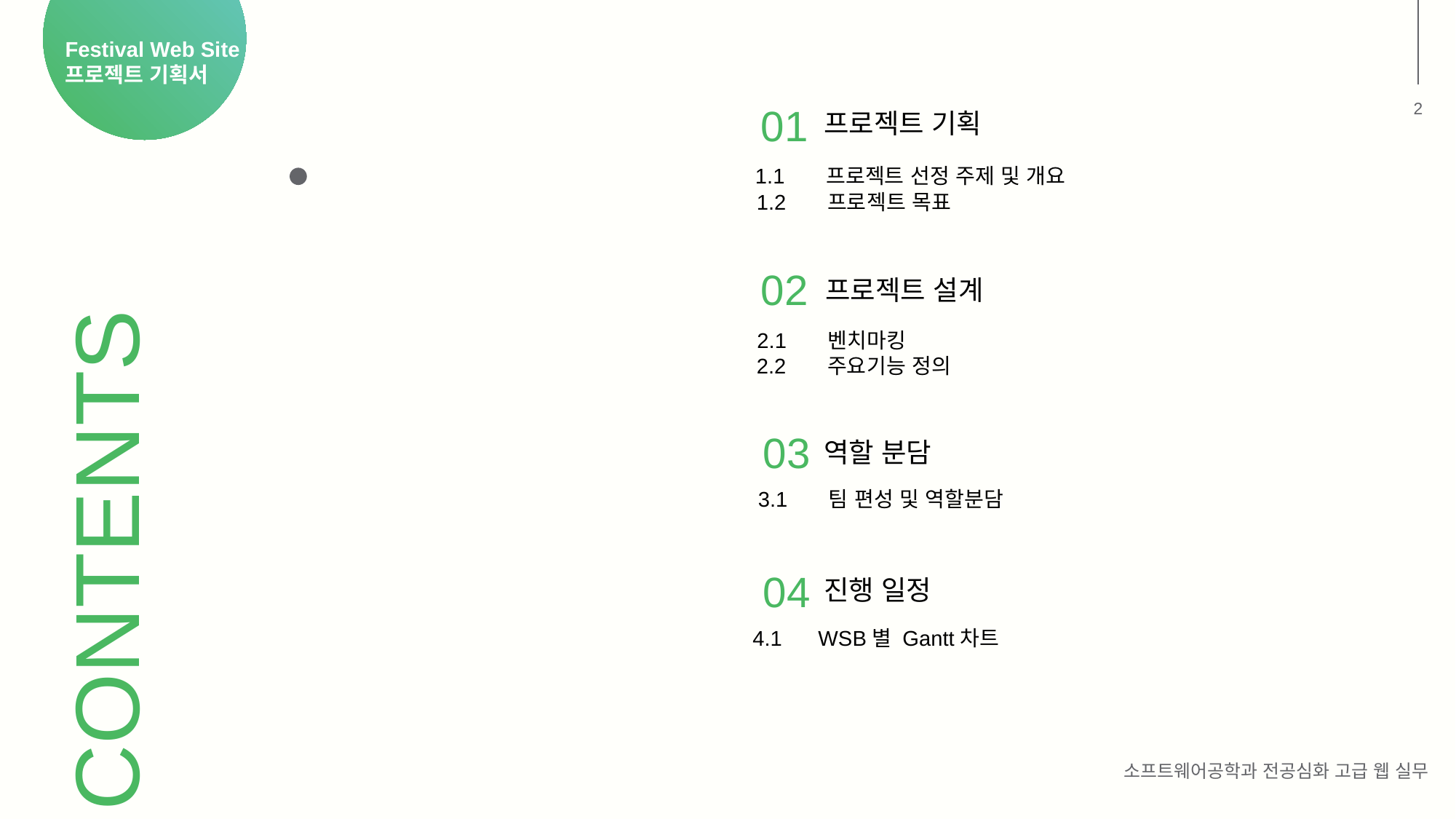

Festival Web Site
프로젝트 기획서
2
01
프로젝트 기획
1.1      프로젝트 선정 주제 및 개요
1.2      프로젝트 목표

02
프로젝트 설계
2.1      벤치마킹
2.2      주요기능 정의
03
역할 분담
3.1      팀 편성 및 역할분담
CONTENTS
04
진행 일정
4.1      WSB별 Gantt차트
소프트웨어공학과 전공심화 고급 웹 실무